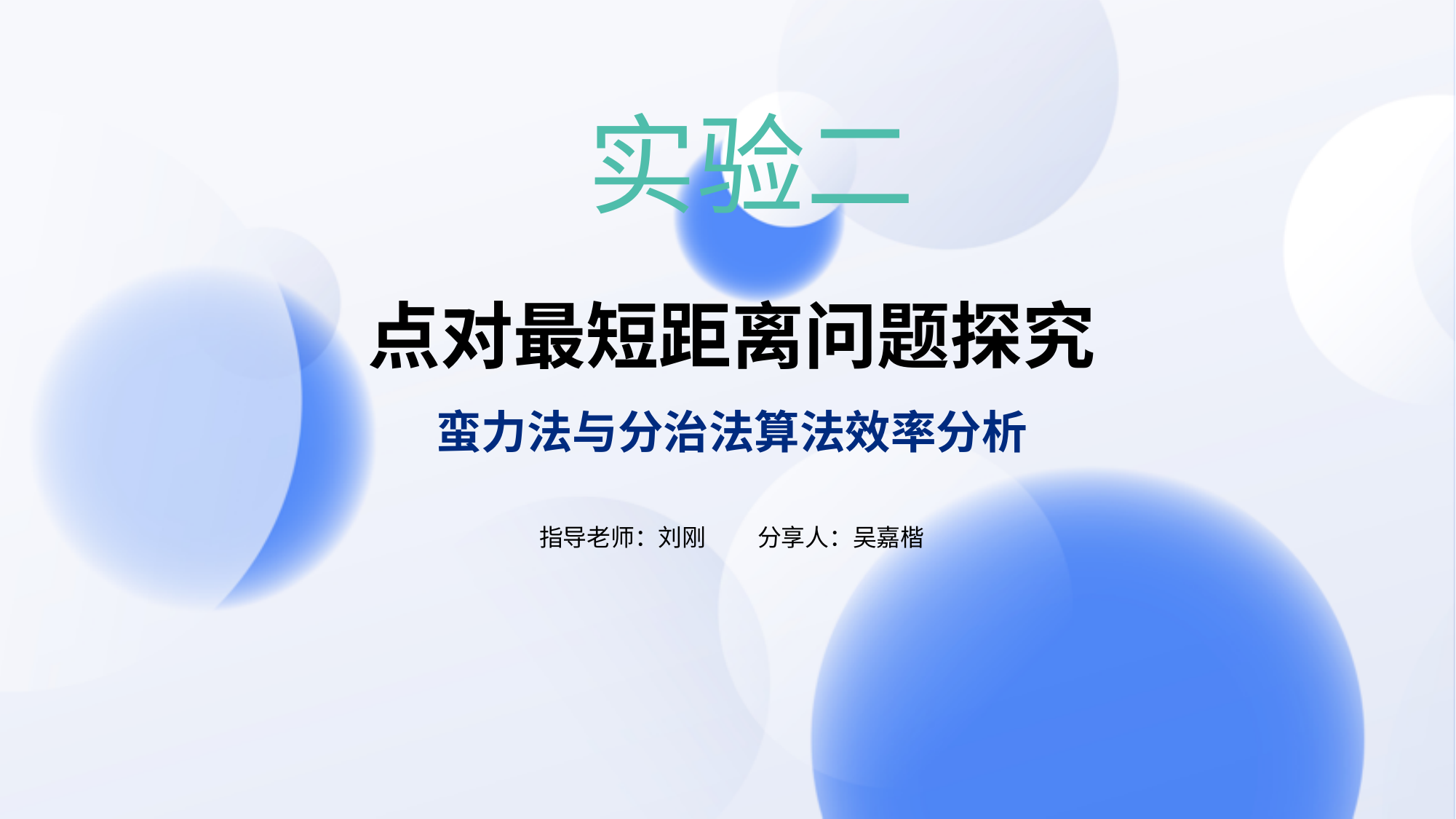

实验二
点对最短距离问题探究
蛮力法与分治法算法效率分析

指导老师：刘刚	分享人：吴嘉楷